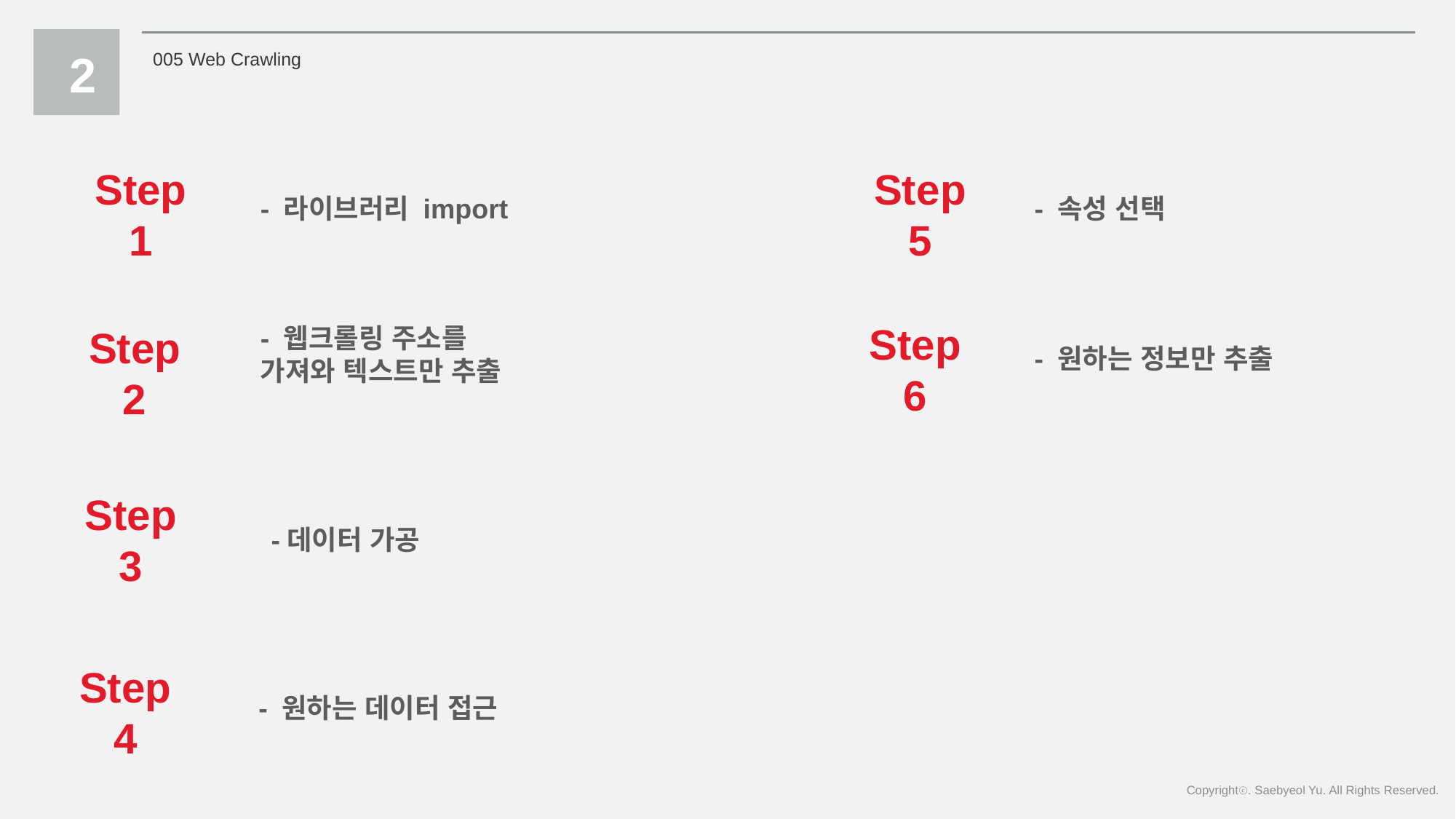

2
005 Web Crawling

Step1
Step5
- 라이브러리 import
- 속성 선택
Step6
Step2
- 웹크롤링 주소를
가져와 텍스트만 추출
- 원하는 정보만 추출
Step3
-데이터 가공
Step4
- 원하는 데이터 접근